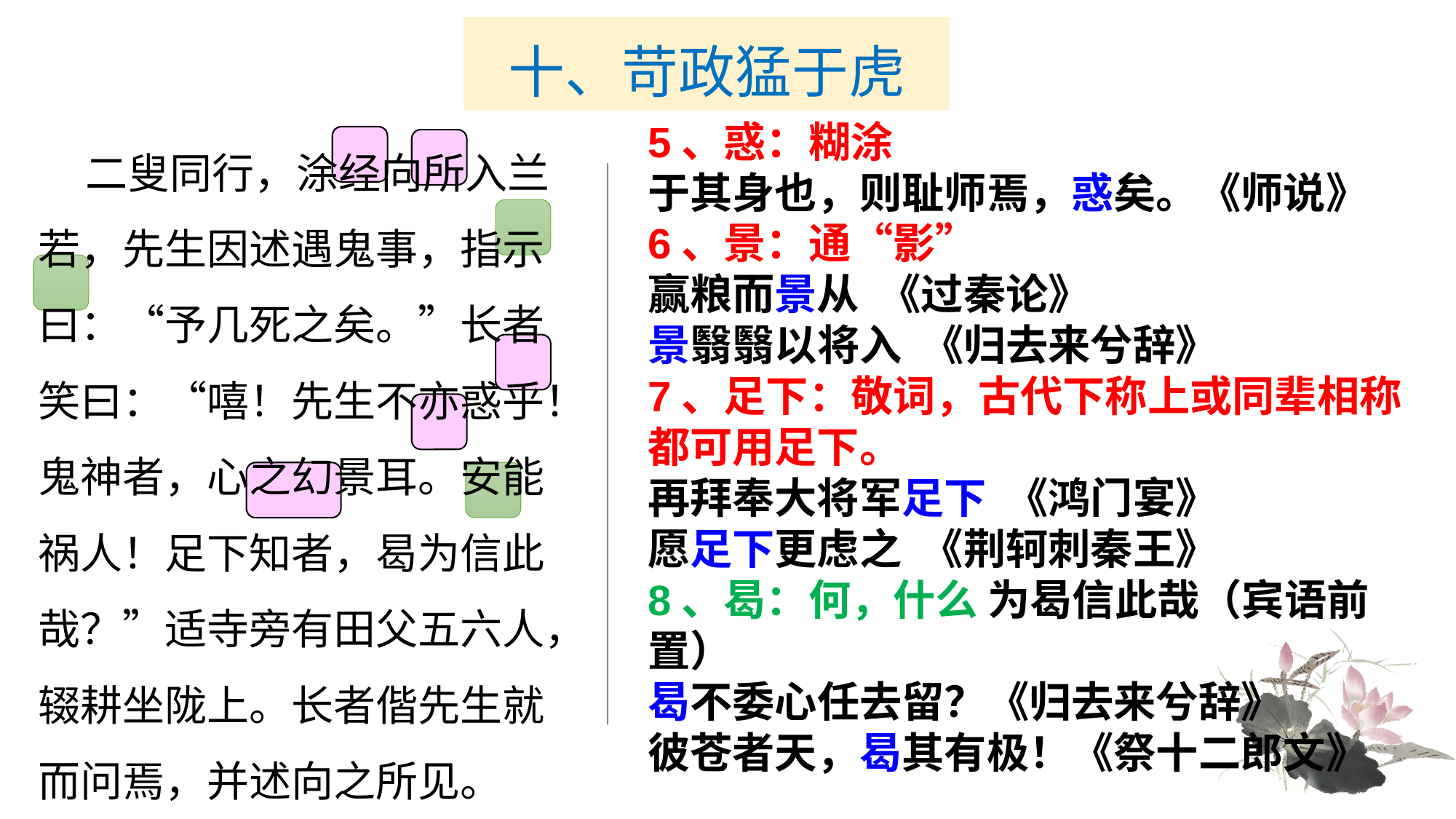

# 十、苛政猛于虎
5、惑：糊涂
于其身也，则耻师焉，惑矣。《师说》
6、景：通“影”
赢粮而景从  《过秦论》
景翳翳以将入  《归去来兮辞》
7、足下：敬词，古代下称上或同辈相称都可用足下。
再拜奉大将军足下  《鸿门宴》
愿足下更虑之  《荆轲刺秦王》
8、曷：何，什么 为曷信此哉（宾语前置）
曷不委心任去留？《归去来兮辞》
彼苍者天，曷其有极！《祭十二郎文》
    二叟同行，涂经向所入兰若，先生因述遇鬼事，指示曰：“予几死之矣。”长者笑曰：“嘻！先生不亦惑乎！鬼神者，心之幻景耳。安能祸人！足下知者，曷为信此哉？”适寺旁有田父五六人，辍耕坐陇上。长者偕先生就而问焉，并述向之所见。